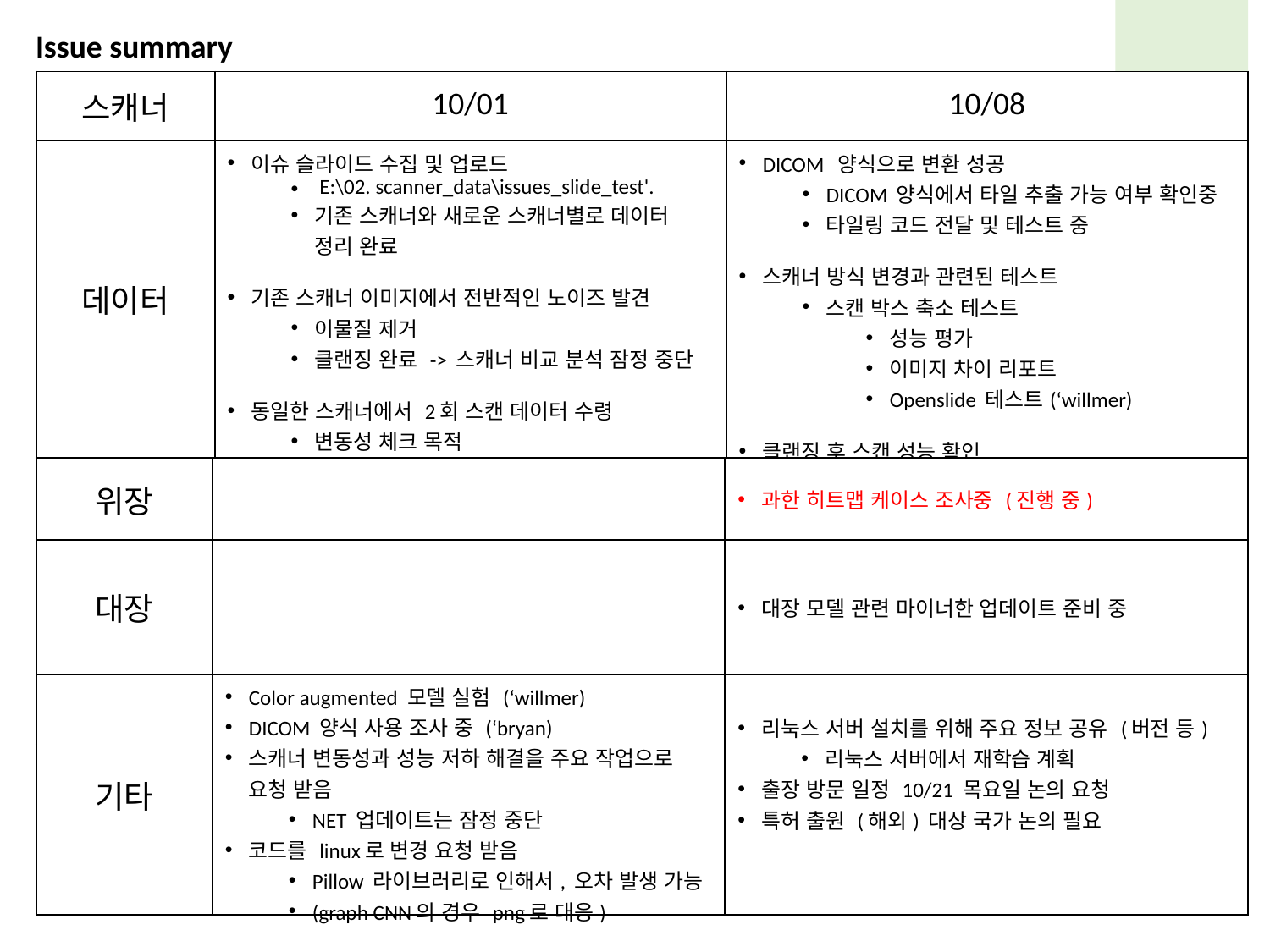

Issue summary
| 스캐너 | 10/01 | 10/08 |
| --- | --- | --- |
| 데이터 | 이슈 슬라이드 수집 및 업로드 E:\02. scanner\_data\issues\_slide\_test'. 기존 스캐너와 새로운 스캐너별로 데이터 정리 완료 기존 스캐너 이미지에서 전반적인 노이즈 발견 이물질 제거 클랜징 완료 -> 스캐너 비교 분석 잠정 중단 동일한 스캐너에서 2회 스캔 데이터 수령 변동성 체크 목적 | DICOM 양식으로 변환 성공 DICOM 양식에서 타일 추출 가능 여부 확인중 타일링 코드 전달 및 테스트 중 스캐너 방식 변경과 관련된 테스트 스캔 박스 축소 테스트 성능 평가 이미지 차이 리포트 Openslide 테스트(‘willmer) 클랜징 후 스캔 성능 확인 기존 성능으로 복귀 |
|  |  |  |
| 위장 |  | 과한 히트맵 케이스 조사중 (진행 중) |
| --- | --- | --- |
| 대장 |  | 대장 모델 관련 마이너한 업데이트 준비 중 |
| 기타 | Color augmented 모델 실험 (‘willmer) DICOM 양식 사용 조사 중 (‘bryan) 스캐너 변동성과 성능 저하 해결을 주요 작업으로 요청 받음 NET 업데이트는 잠정 중단 코드를 linux로 변경 요청 받음 Pillow 라이브러리로 인해서, 오차 발생 가능 (graph CNN의 경우 png로 대응) | 리눅스 서버 설치를 위해 주요 정보 공유 (버전 등) 리눅스 서버에서 재학습 계획 출장 방문 일정 10/21 목요일 논의 요청 특허 출원 (해외) 대상 국가 논의 필요 |